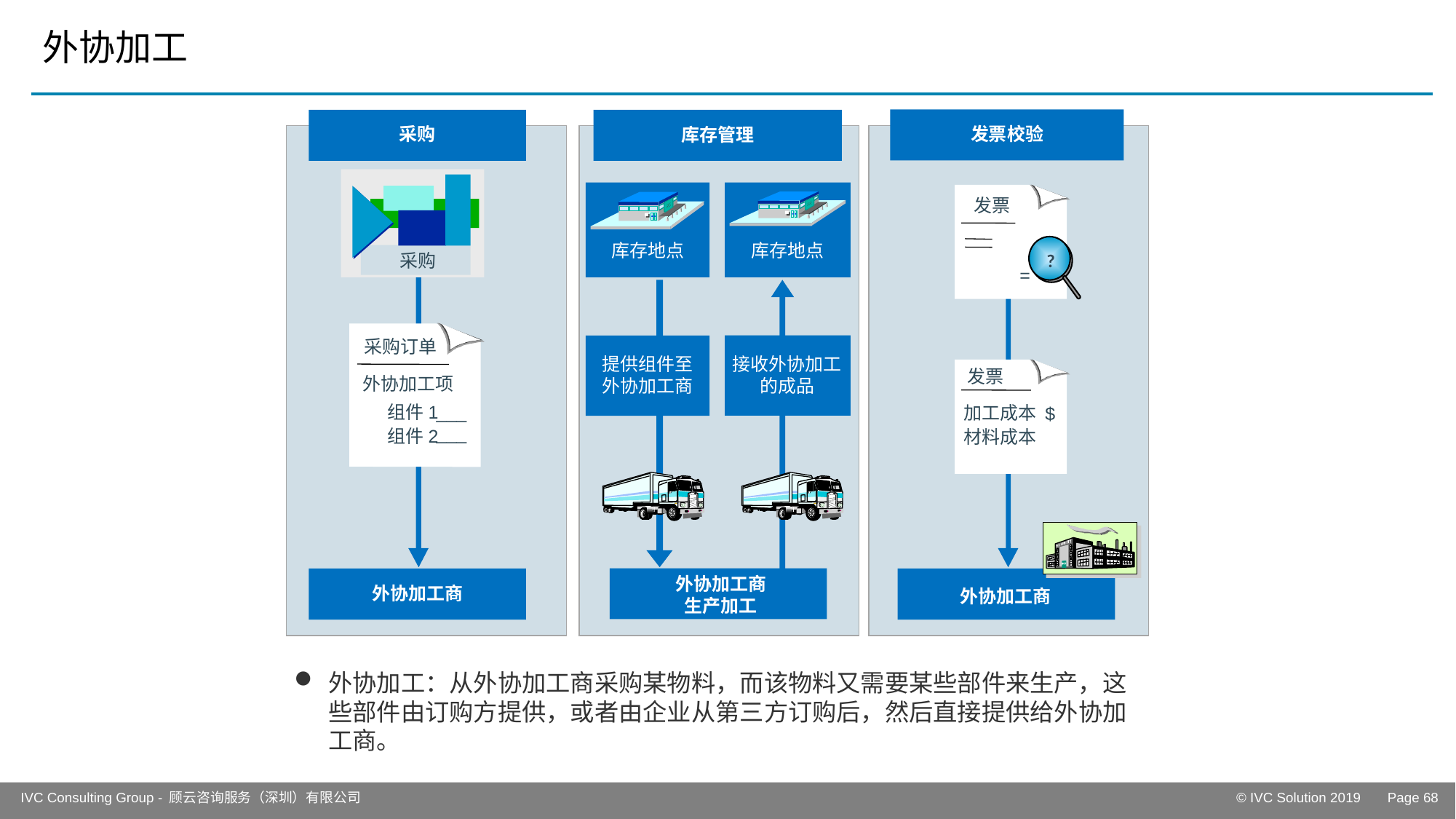

# 外协加工

采购
发票校验
库存管理

采购

发票

?

库存地点
库存地点

=

采购订单

接收外协加工的成品

提供组件至
外协加工商

发票

外协加工项

组件1
___
加工成本
$
___
组件2
材料成本

外协加工商
生产加工

外协加工商
外协加工商

R

外协加工：从外协加工商采购某物料，而该物料又需要某些部件来生产，这些部件由订购方提供，或者由企业从第三方订购后，然后直接提供给外协加工商。